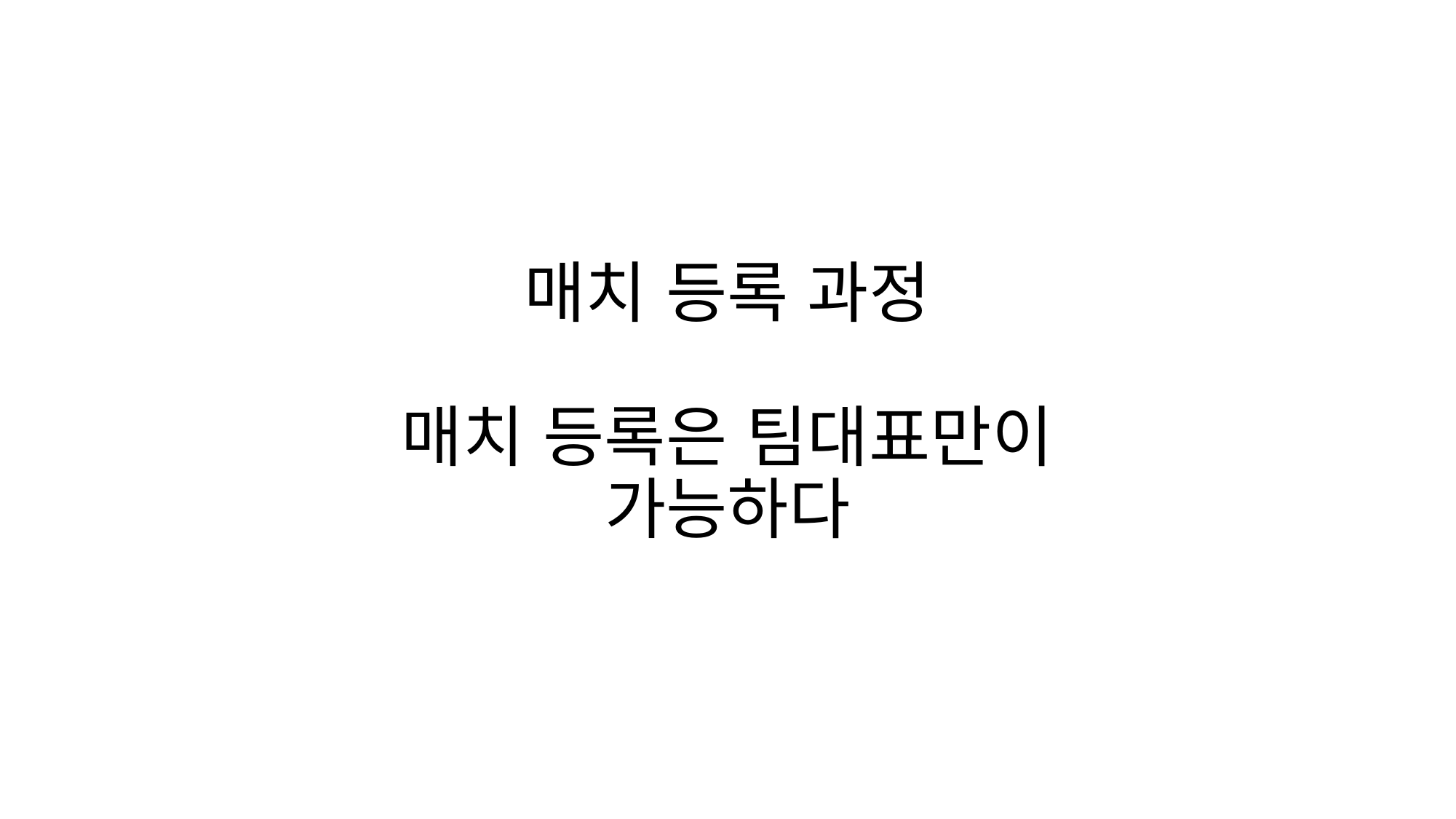

매치 등록 과정
매치 등록은 팀대표만이
가능하다